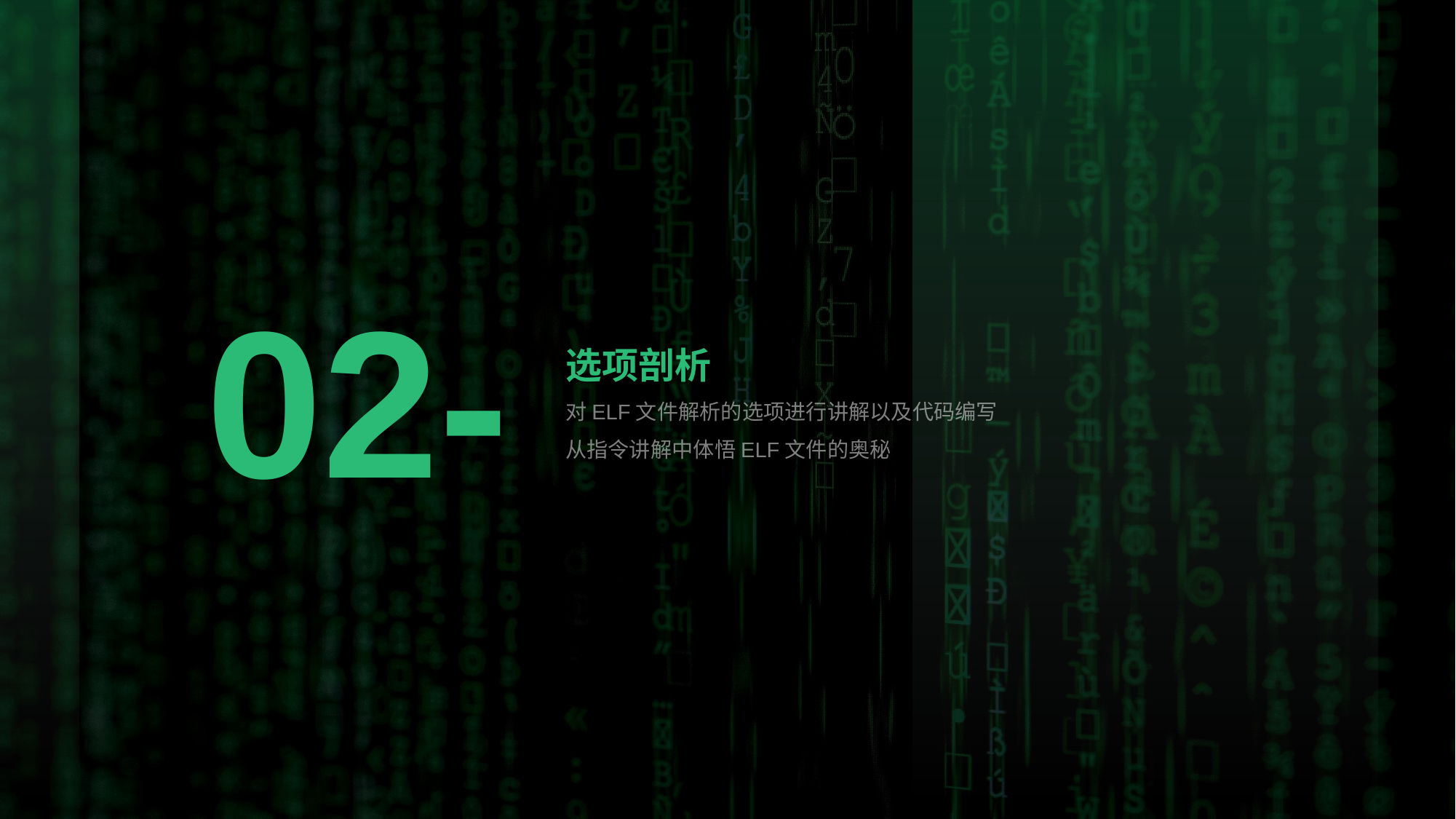

02-
# 选项剖析
对ELF文件解析的选项进行讲解以及代码编写
从指令讲解中体悟ELF文件的奥秘